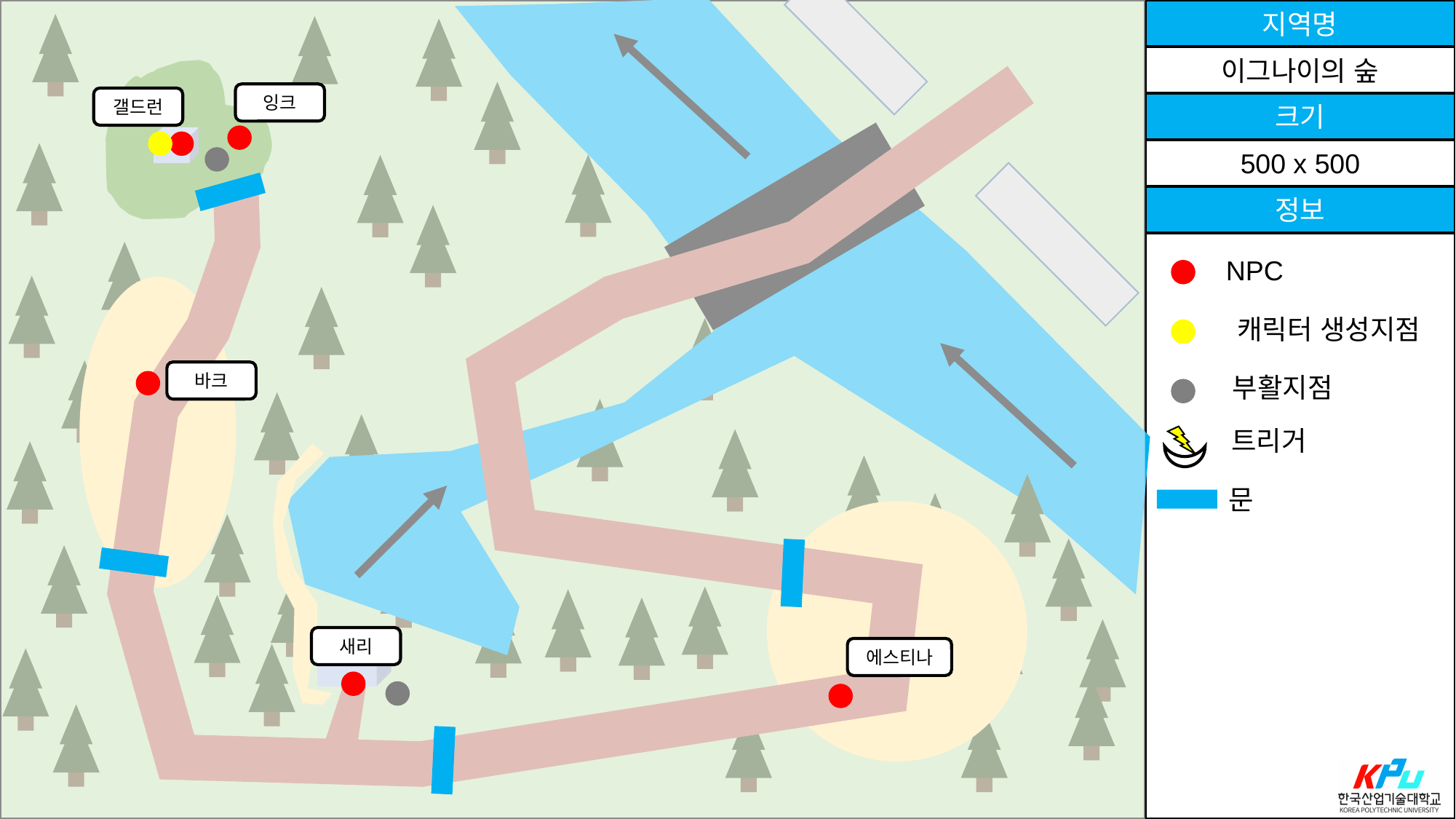

지역명

이그나이의 숲

잉크

갤드런
크기

500 x 500

정보

NPC

캐릭터 생성지점

바크
부활지점

트리거

문

새리

에스티나